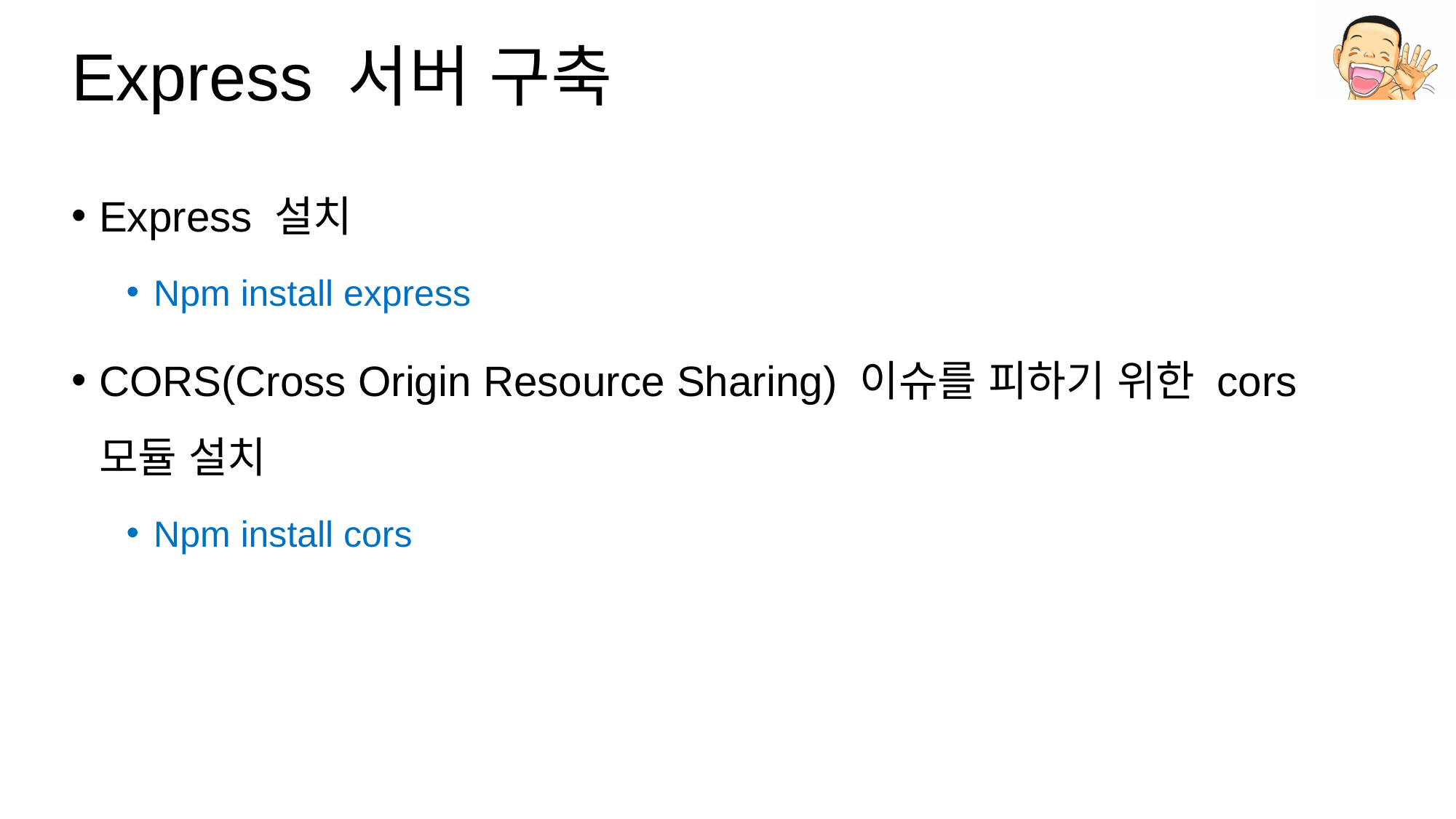

# Express 서버 구축
Express 설치
Npm install express
CORS(Cross Origin Resource Sharing) 이슈를 피하기 위한 cors 모듈 설치
Npm install cors